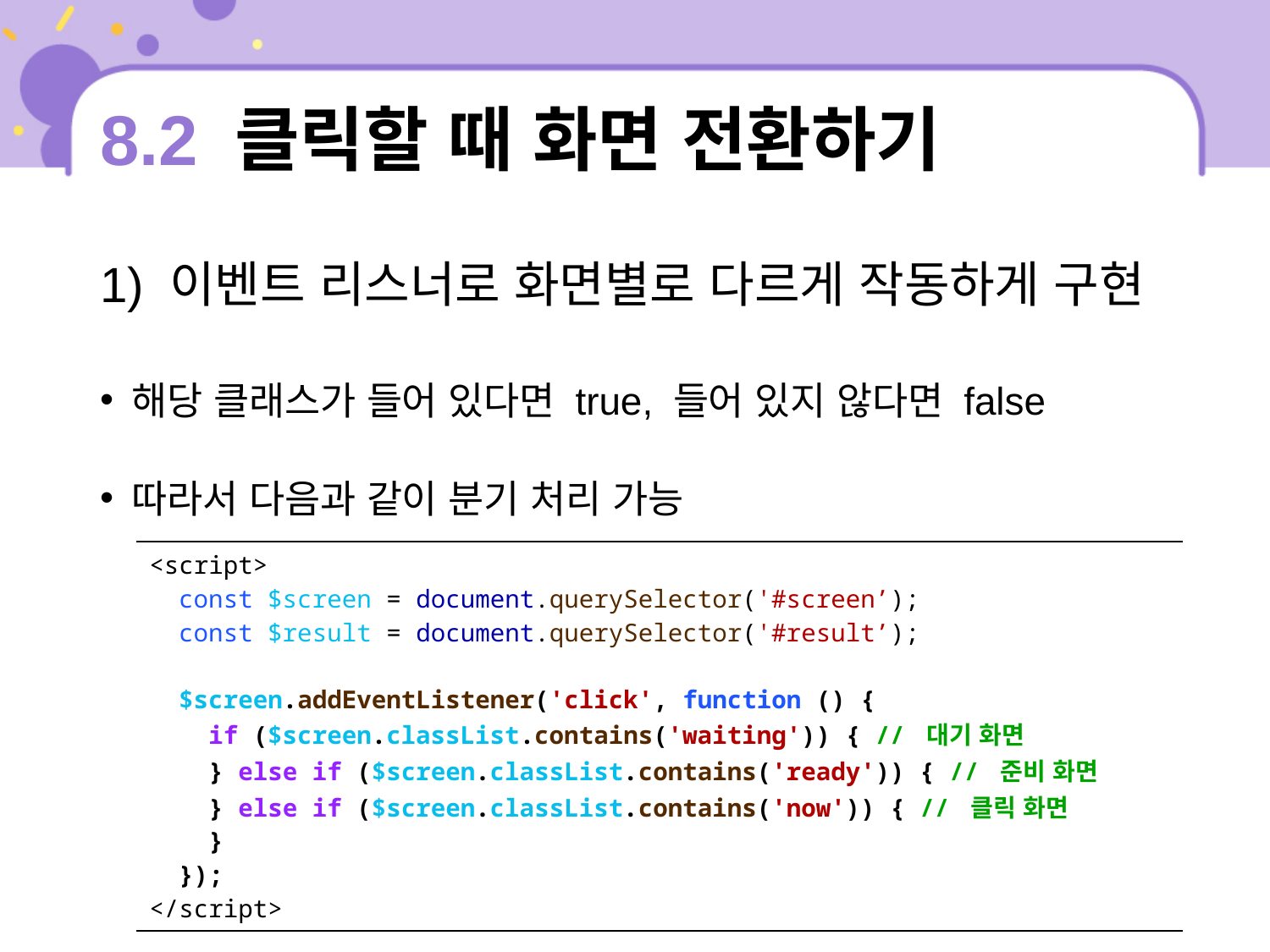

# 8.2 클릭할 때 화면 전환하기
1) 이벤트 리스너로 화면별로 다르게 작동하게 구현
해당 클래스가 들어 있다면 true, 들어 있지 않다면 false
따라서 다음과 같이 분기 처리 가능
| <script> const $screen = document.querySelector('#screen’); const $result = document.querySelector('#result’); $screen.addEventListener('click', function () { if ($screen.classList.contains('waiting')) { // 대기 화면 } else if ($screen.classList.contains('ready')) { // 준비 화면 } else if ($screen.classList.contains('now')) { // 클릭 화면 } }); </script> |
| --- |